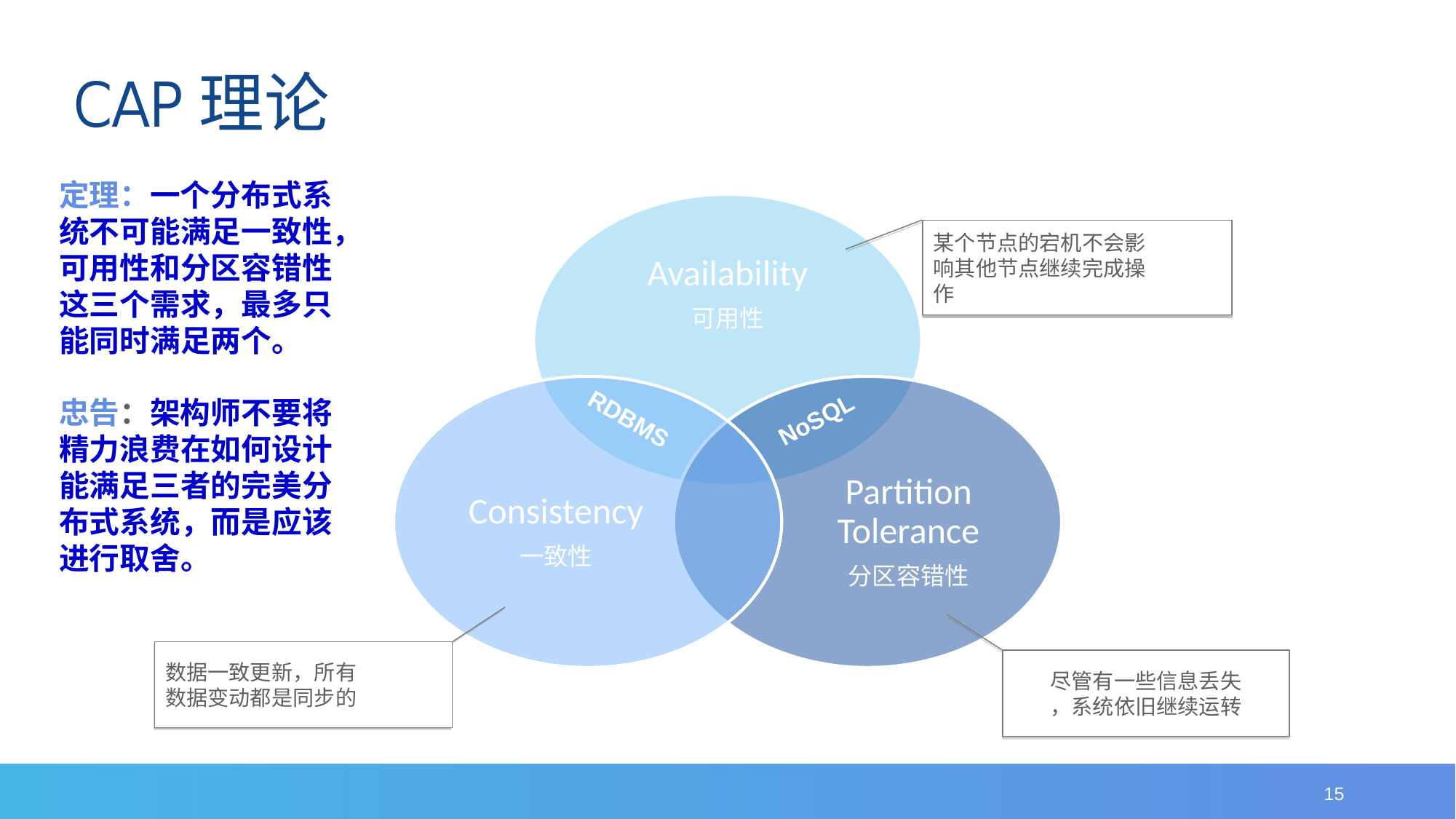

CAP理论
定理：一个分布式系统不可能满足一致性，可用性和分区容错性这三个需求，最多只能同时满足两个。

Availability
可用性

某个节点的宕机不会影
响其他节点继续完成操
作

Consistency
一致性

Partition Tolerance
分区容错性
忠告：架构师不要将精力浪费在如何设计能满足三者的完美分布式系统，而是应该进行取舍。
RDBMS
NoSQL
数据一致更新，所有
数据变动都是同步的
尽管有一些信息丢失
，系统依旧继续运转
15